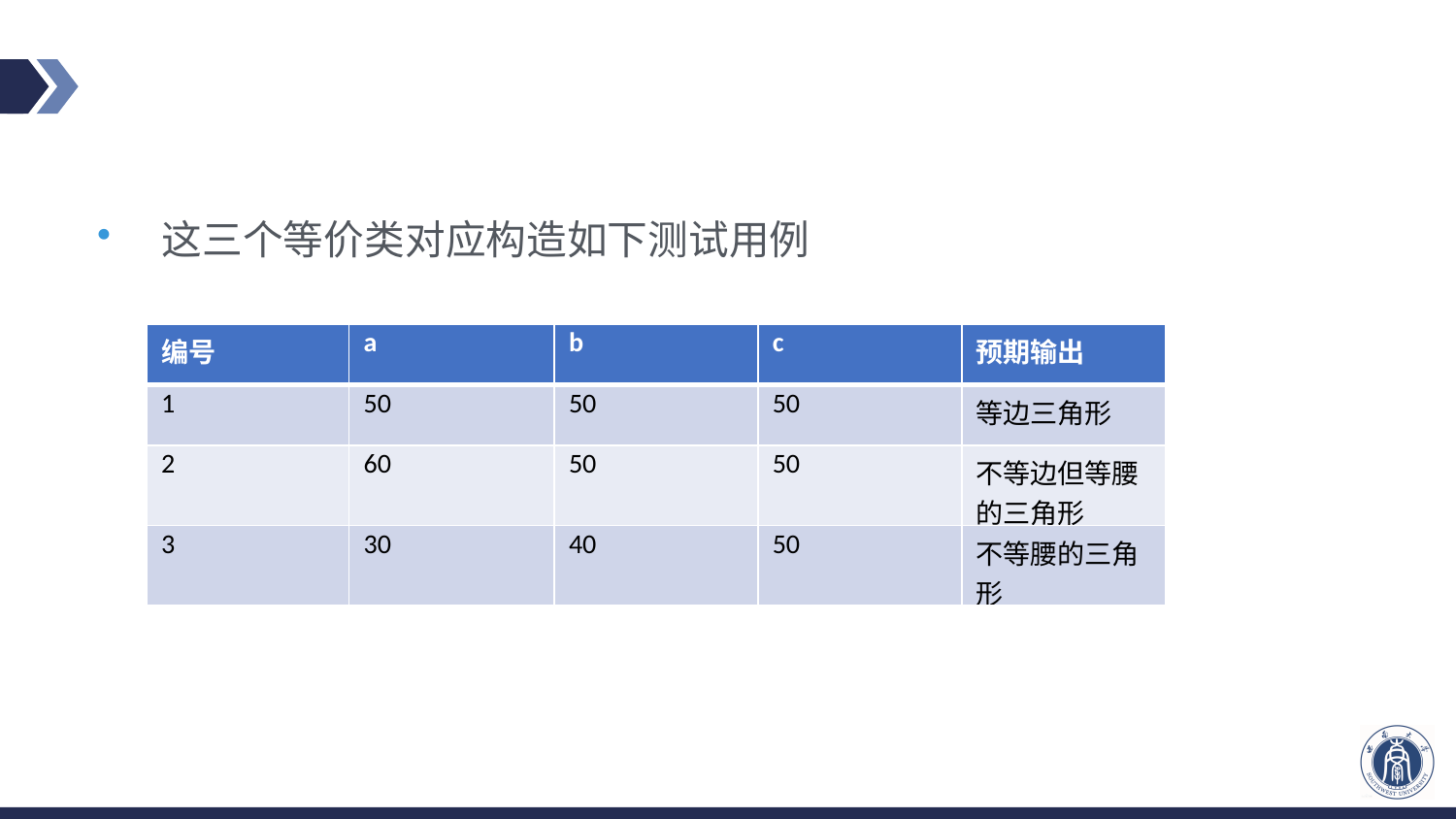

#
这三个等价类对应构造如下测试用例
| 编号 | a | b | c | 预期输出 |
| --- | --- | --- | --- | --- |
| 1 | 50 | 50 | 50 | 等边三角形 |
| 2 | 60 | 50 | 50 | 不等边但等腰的三角形 |
| 3 | 30 | 40 | 50 | 不等腰的三角形 |